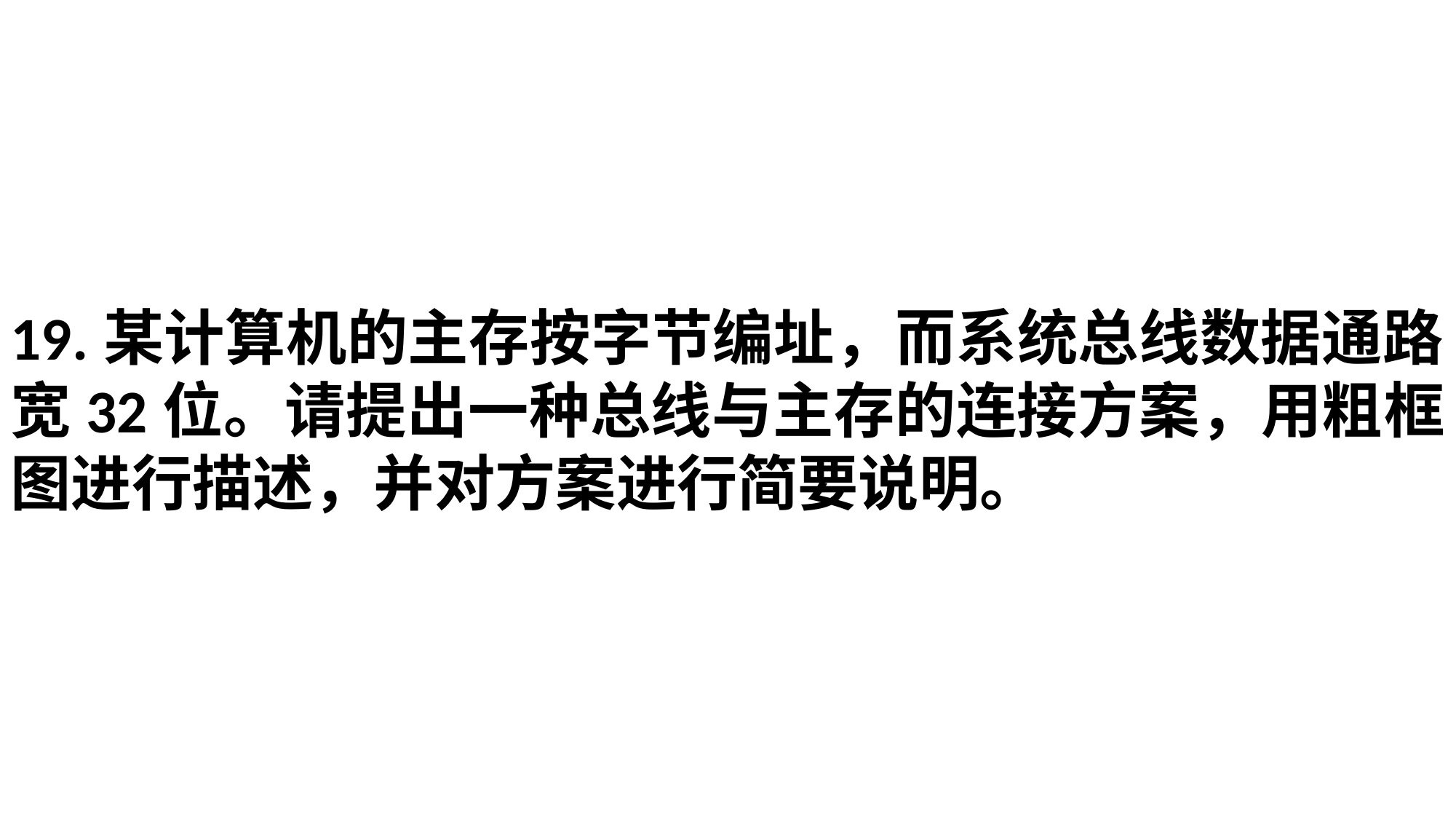

19.某计算机的主存按字节编址，而系统总线数据通路宽32位。请提出一种总线与主存的连接方案，用粗框图进行描述，并对方案进行简要说明。